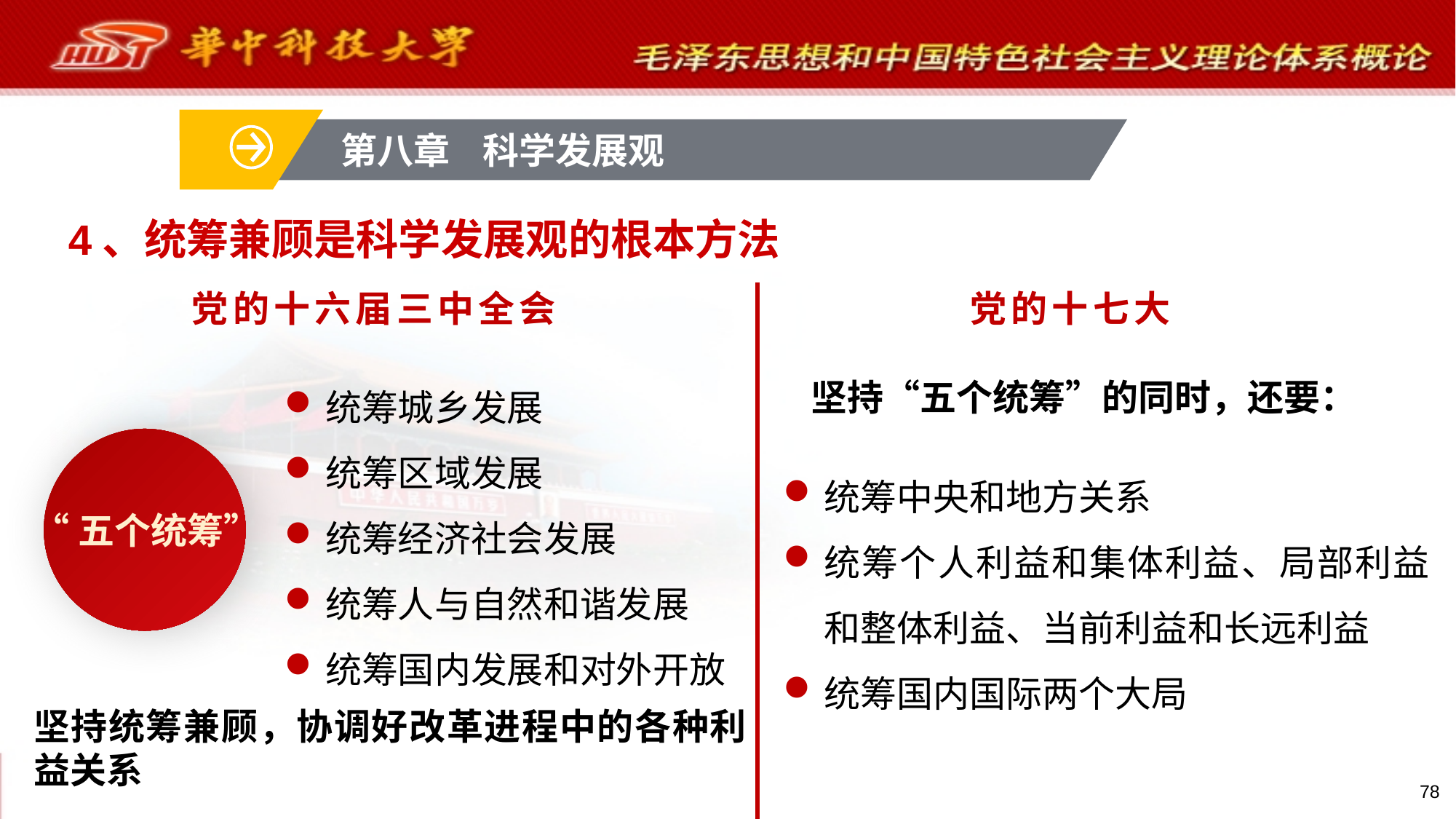

第八章    科学发展观

4、统筹兼顾是科学发展观的根本方法
党的十六届三中全会
党的十七大
统筹城乡发展
统筹区域发展
统筹经济社会发展
统筹人与自然和谐发展
统筹国内发展和对外开放
坚持“五个统筹”的同时，还要：

“五个统筹”
统筹中央和地方关系
统筹个人利益和集体利益、局部利益和整体利益、当前利益和长远利益
统筹国内国际两个大局
坚持统筹兼顾，协调好改革进程中的各种利益关系
78